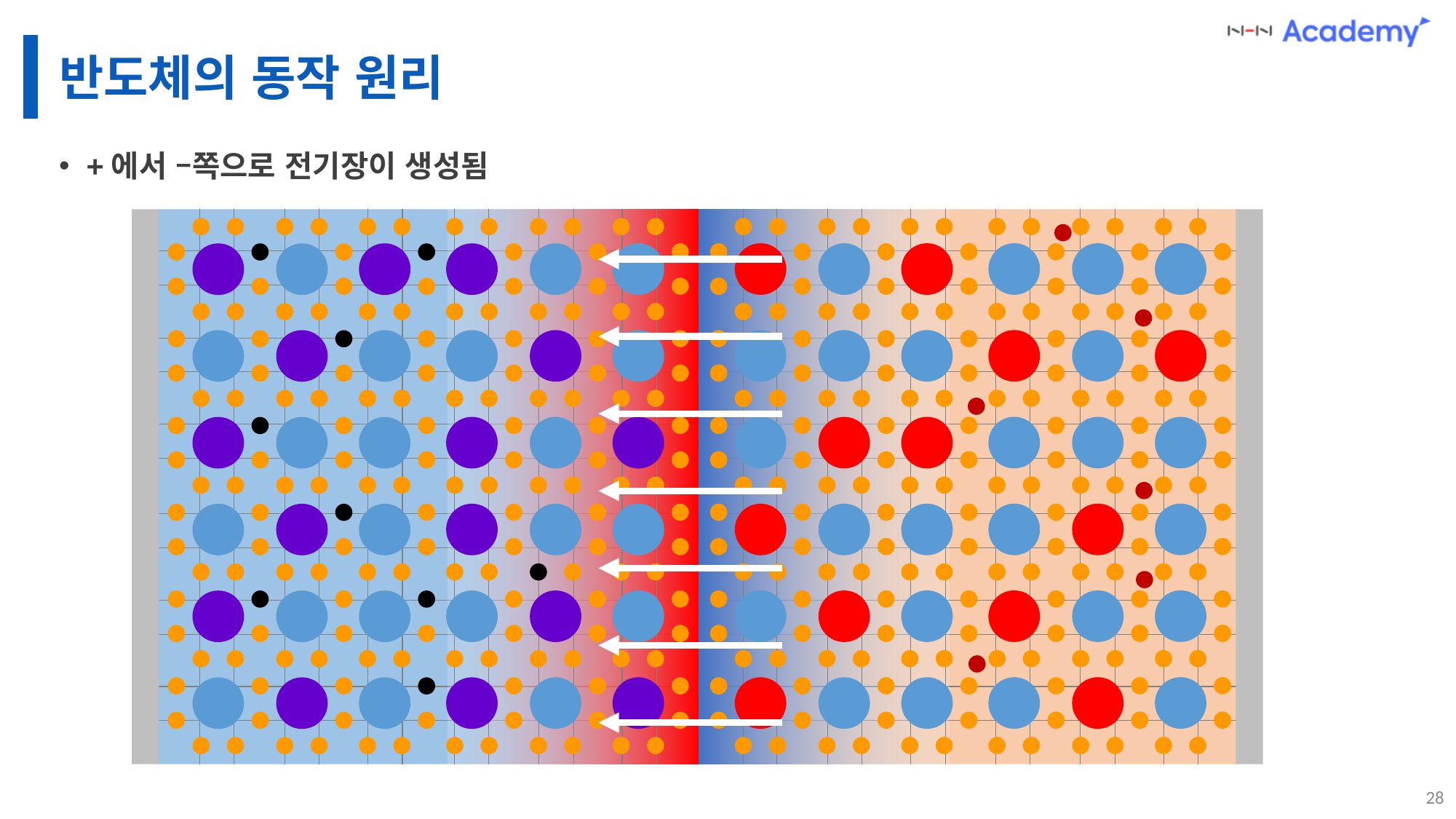

# 반도체의 동작 원리
+에서 –쪽으로 전기장이 생성됨

28